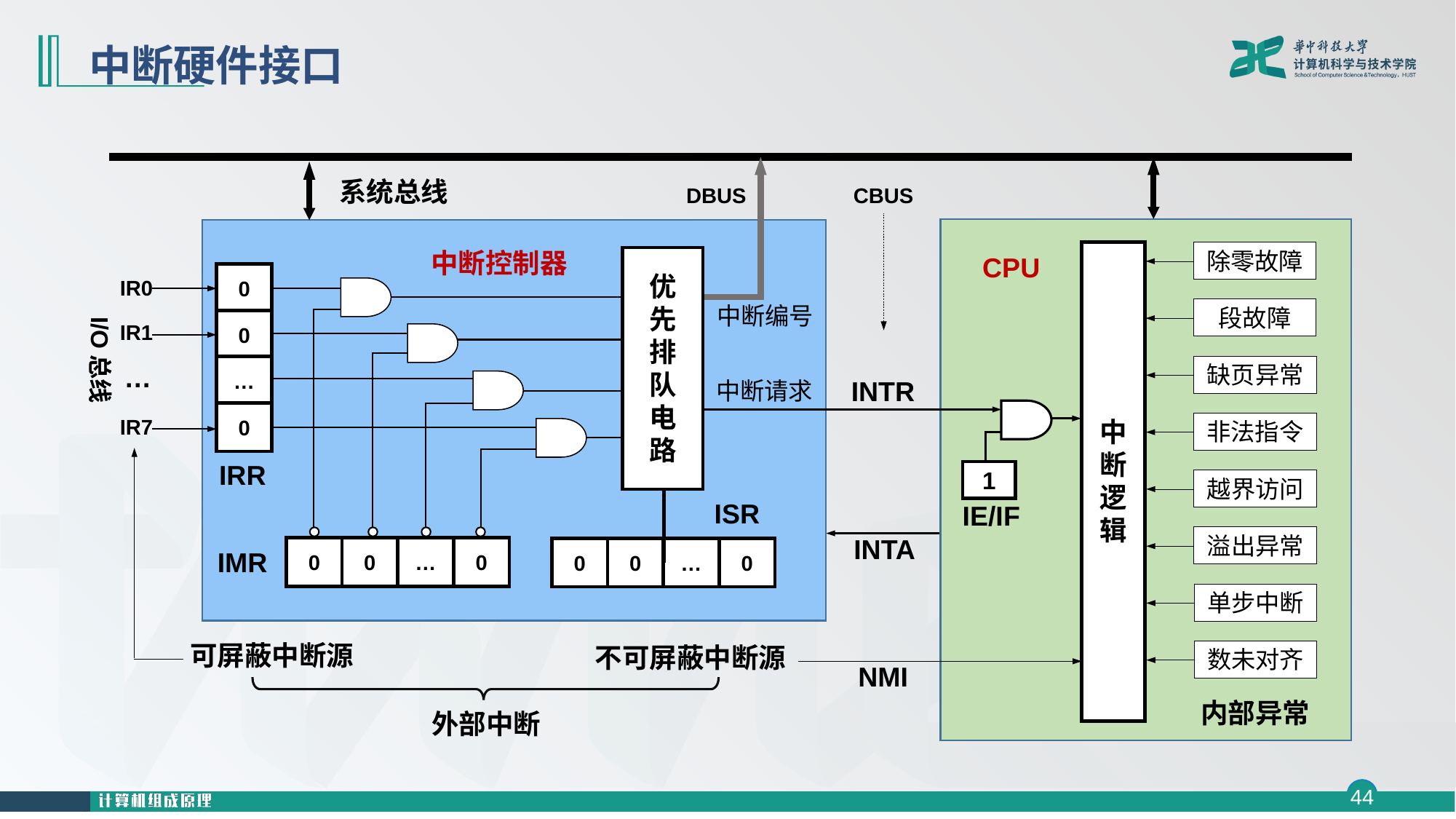

# 中断硬件接口
系统总线
DBUS
CBUS

中
断
逻
辑

除零故障

段故障

缺页异常

非法指令

越界访问

溢出异常

单步中断

数未对齐
中断控制器

优
先
排
队
电
路
CPU
0
0
…
0
IR0

中断编号
IR1

I/O总线
…

INTR
中断请求

IR7

IRR
1
ISR
IE/IF

INTA
0
0
0
…
0
0
0
…
IMR
可屏蔽中断源
不可屏蔽中断源
NMI
内部异常
外部中断